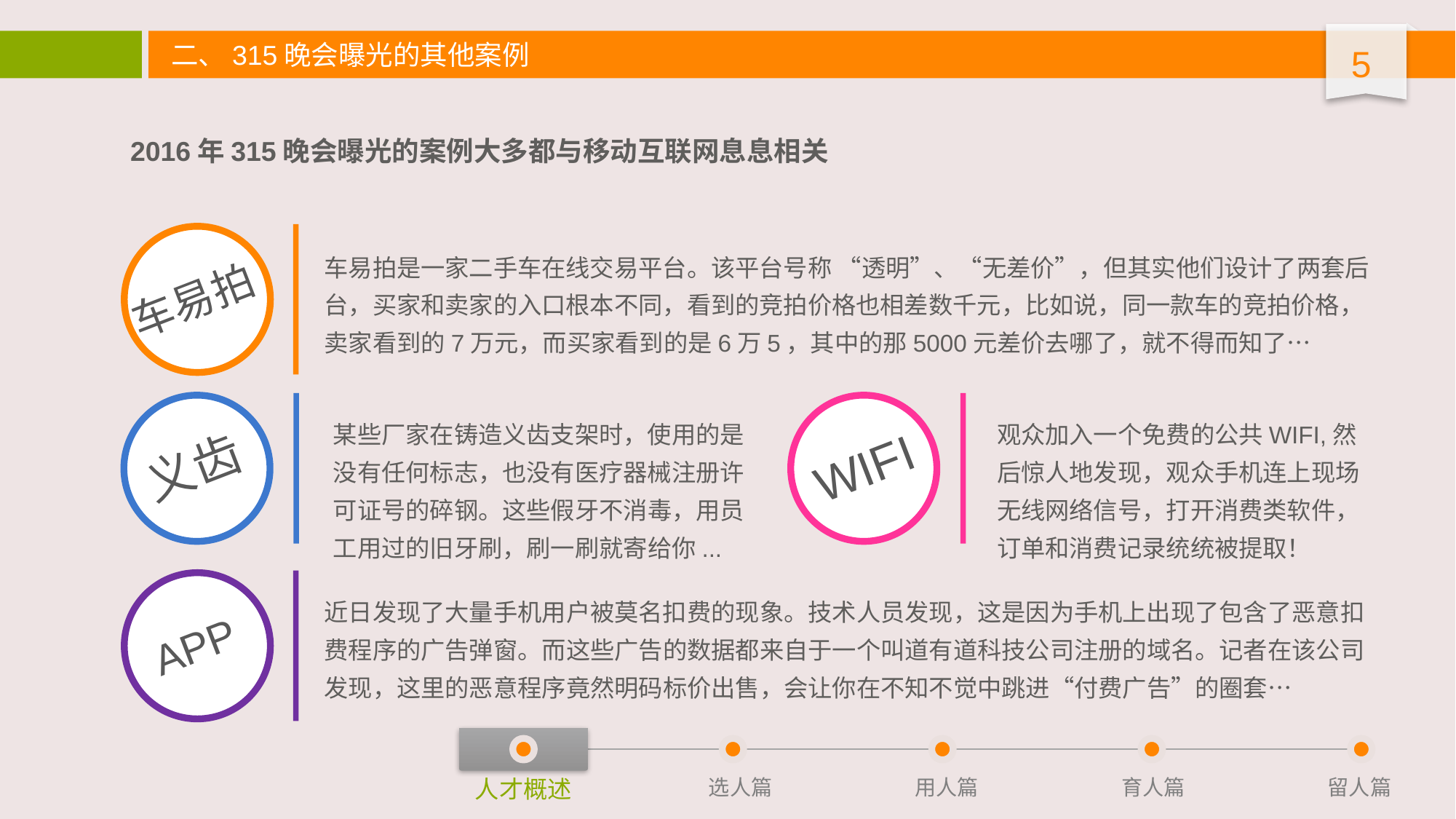

二、315晚会曝光的其他案例
2016年315晚会曝光的案例大多都与移动互联网息息相关

车易拍
车易拍是一家二手车在线交易平台。该平台号称 “透明”、“无差价”，但其实他们设计了两套后台，买家和卖家的入口根本不同，看到的竞拍价格也相差数千元，比如说，同一款车的竞拍价格，卖家看到的7万元，而买家看到的是6万5，其中的那5000元差价去哪了，就不得而知了…

义齿

WIFI
某些厂家在铸造义齿支架时，使用的是没有任何标志，也没有医疗器械注册许可证号的碎钢。这些假牙不消毒，用员工用过的旧牙刷，刷一刷就寄给你...
观众加入一个免费的公共WIFI,然后惊人地发现，观众手机连上现场无线网络信号，打开消费类软件，订单和消费记录统统被提取！

APP
近日发现了大量手机用户被莫名扣费的现象。技术人员发现，这是因为手机上出现了包含了恶意扣费程序的广告弹窗。而这些广告的数据都来自于一个叫道有道科技公司注册的域名。记者在该公司发现，这里的恶意程序竟然明码标价出售，会让你在不知不觉中跳进“付费广告”的圈套…